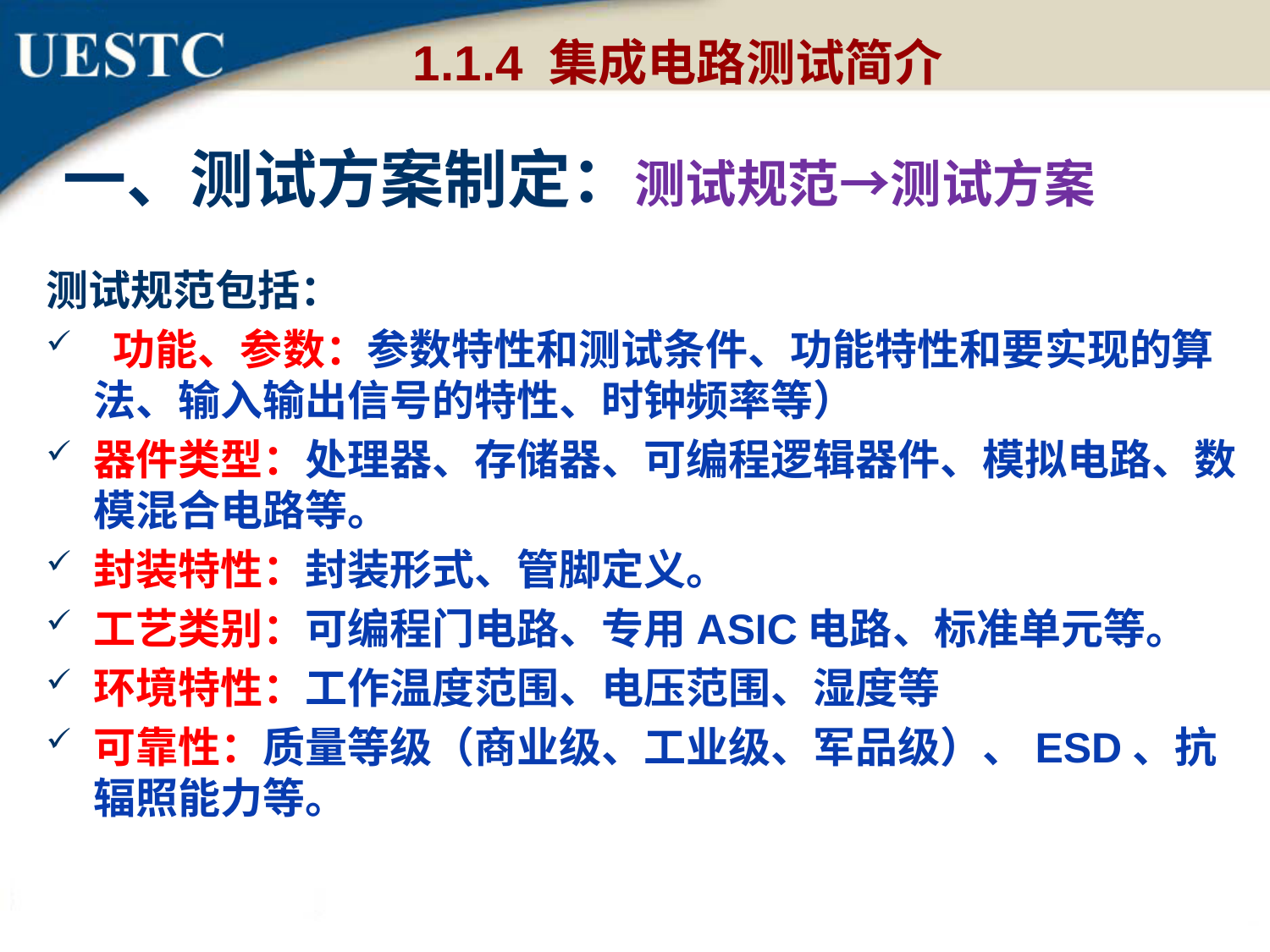

1.1.4 集成电路测试简介
一、测试方案制定：测试规范→测试方案
测试规范包括：
 功能、参数：参数特性和测试条件、功能特性和要实现的算法、输入输出信号的特性、时钟频率等）
器件类型：处理器、存储器、可编程逻辑器件、模拟电路、数模混合电路等。
封装特性：封装形式、管脚定义。
工艺类别：可编程门电路、专用ASIC电路、标准单元等。
环境特性：工作温度范围、电压范围、湿度等
可靠性：质量等级（商业级、工业级、军品级）、ESD、抗辐照能力等。
二、数字集成电路测试技术